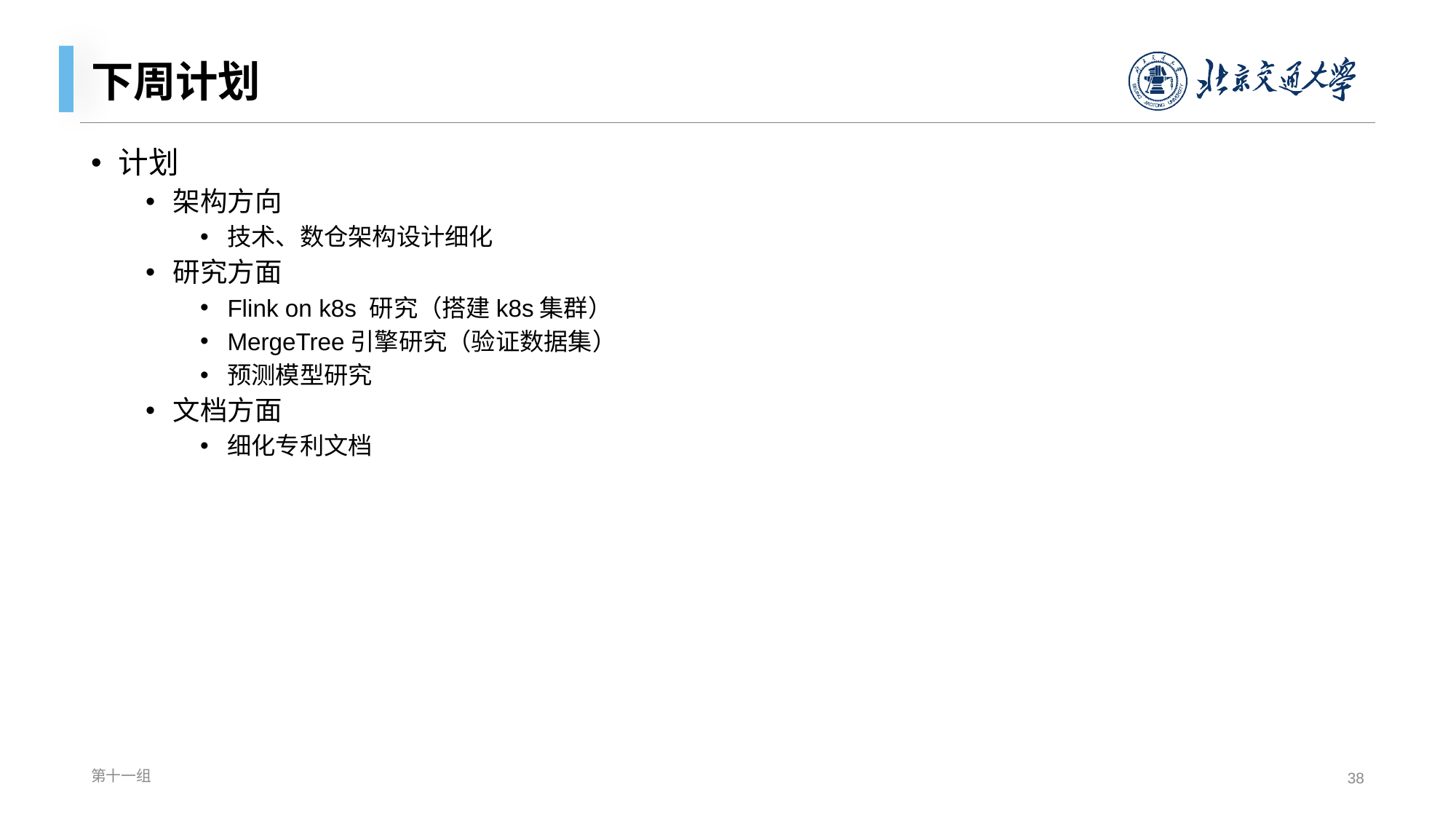

# 下周计划
计划
架构方向
技术、数仓架构设计细化
研究方面
Flink on k8s 研究（搭建k8s集群）
MergeTree引擎研究（验证数据集）
预测模型研究
文档方面
细化专利文档

第十一组
38